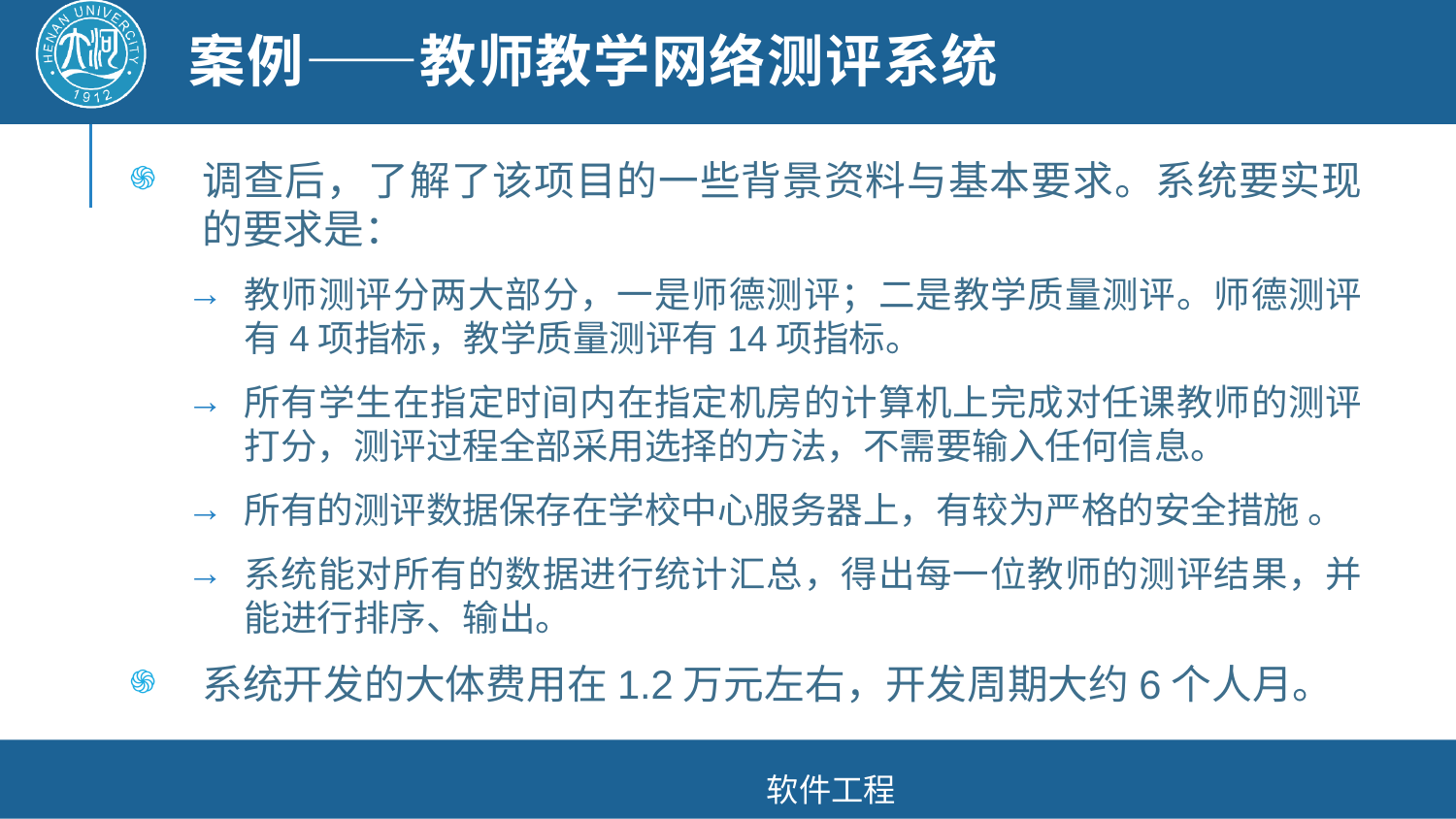

# 案例——教师教学网络测评系统
调查后，了解了该项目的一些背景资料与基本要求。系统要实现的要求是：
教师测评分两大部分，一是师德测评；二是教学质量测评。师德测评有4项指标，教学质量测评有14项指标。
所有学生在指定时间内在指定机房的计算机上完成对任课教师的测评打分，测评过程全部采用选择的方法，不需要输入任何信息。
所有的测评数据保存在学校中心服务器上，有较为严格的安全措施 。
系统能对所有的数据进行统计汇总，得出每一位教师的测评结果，并能进行排序、输出。
系统开发的大体费用在1.2万元左右，开发周期大约6个人月。

软件工程
22